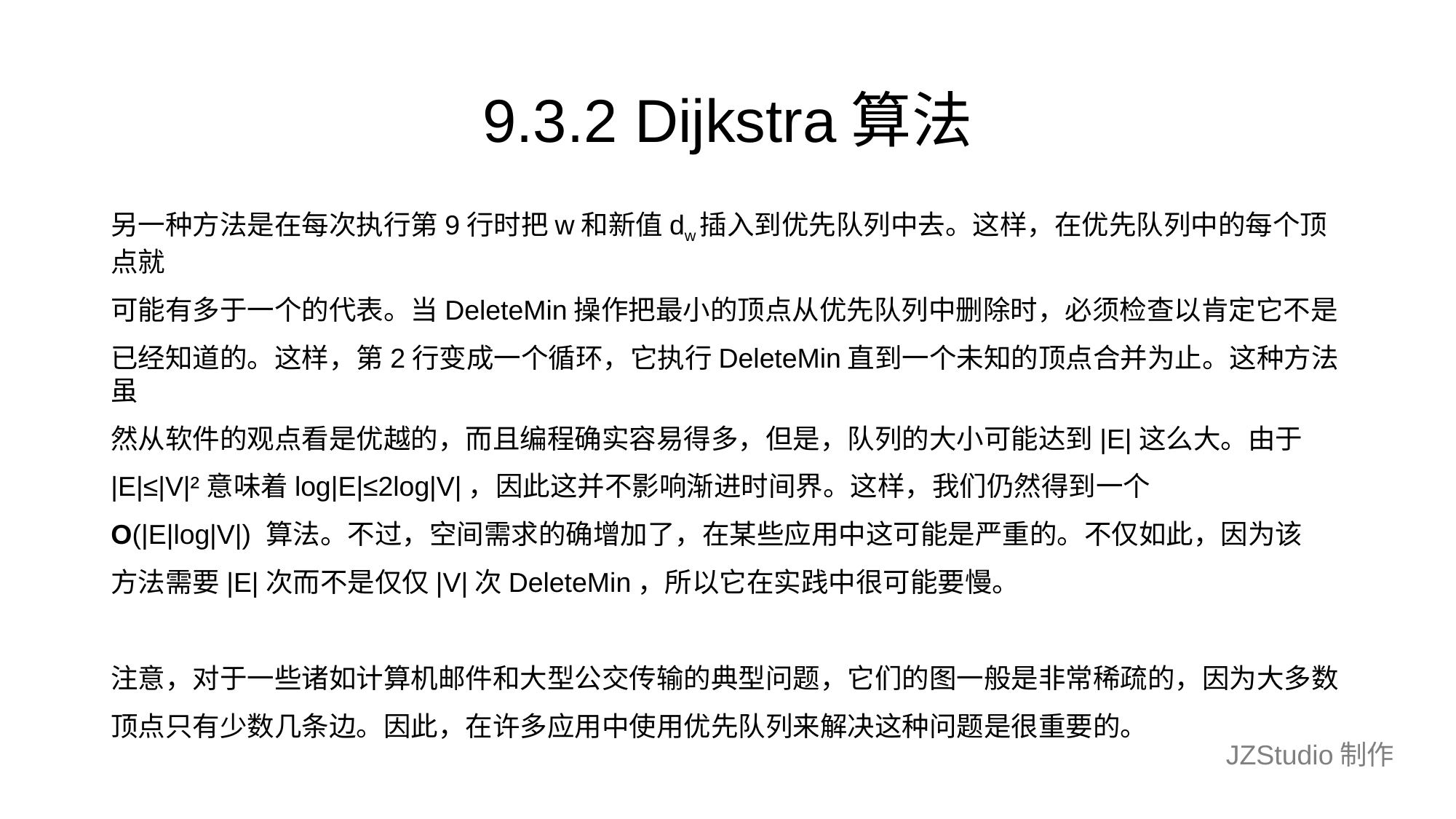

# 9.3.2 Dijkstra算法
另一种方法是在每次执行第9行时把w和新值dw插入到优先队列中去。这样，在优先队列中的每个顶点就
可能有多于一个的代表。当DeleteMin操作把最小的顶点从优先队列中删除时，必须检查以肯定它不是
已经知道的。这样，第2行变成一个循环，它执行DeleteMin直到一个未知的顶点合并为止。这种方法虽
然从软件的观点看是优越的，而且编程确实容易得多，但是，队列的大小可能达到|E|这么大。由于
|E|≤|V|²意味着log|E|≤2log|V|，因此这并不影响渐进时间界。这样，我们仍然得到一个
O(|E|log|V|) 算法。不过，空间需求的确增加了，在某些应用中这可能是严重的。不仅如此，因为该
方法需要|E|次而不是仅仅|V|次DeleteMin，所以它在实践中很可能要慢。

注意，对于一些诸如计算机邮件和大型公交传输的典型问题，它们的图一般是非常稀疏的，因为大多数
顶点只有少数几条边。因此，在许多应用中使用优先队列来解决这种问题是很重要的。